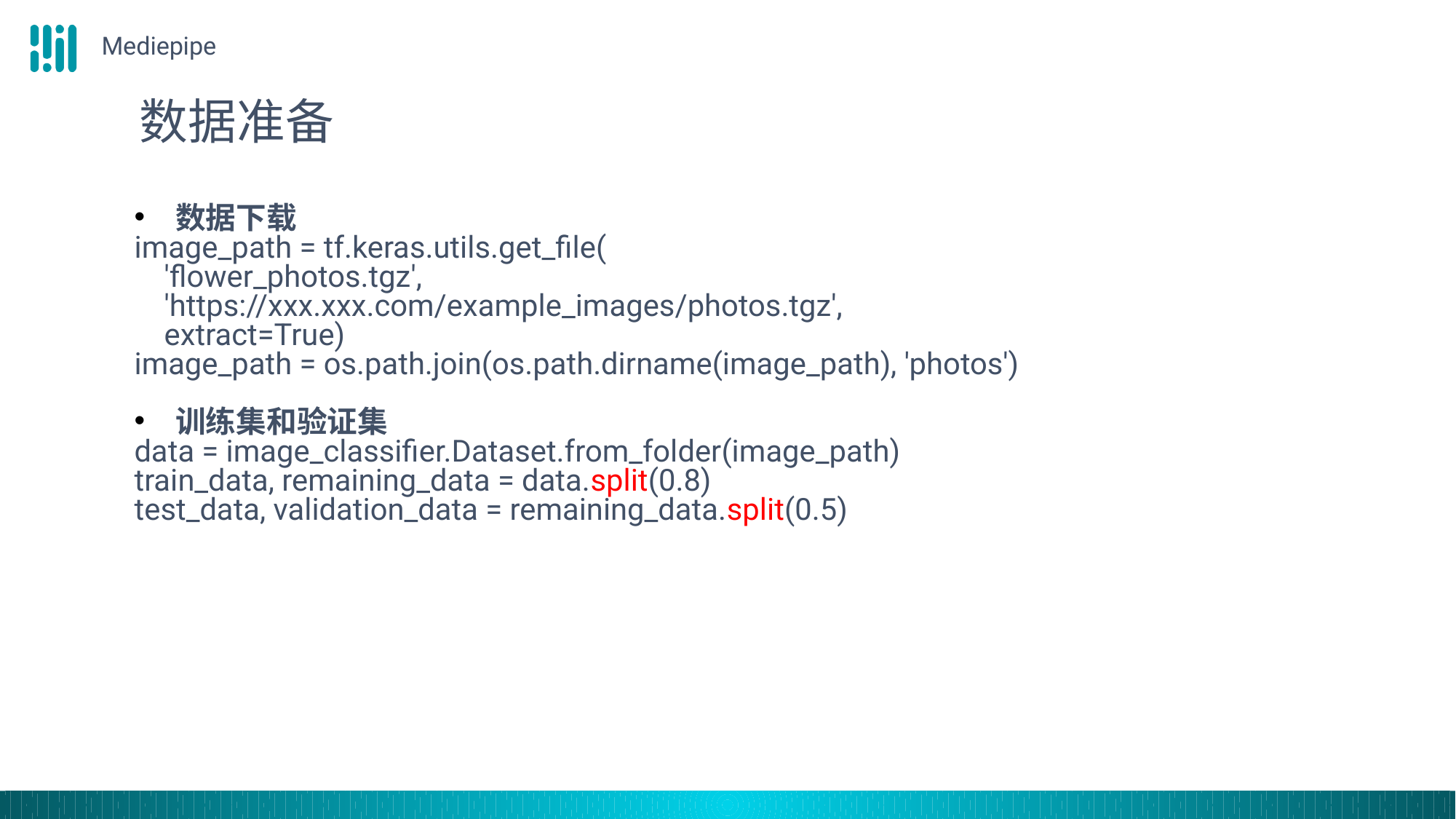

Mediepipe
 数据准备
数据下载
image_path = tf.keras.utils.get_file(
    'flower_photos.tgz',
    'https://xxx.xxx.com/example_images/photos.tgz',
    extract=True)
image_path = os.path.join(os.path.dirname(image_path), 'photos')

训练集和验证集
data = image_classifier.Dataset.from_folder(image_path)
train_data, remaining_data = data.split(0.8)
test_data, validation_data = remaining_data.split(0.5)